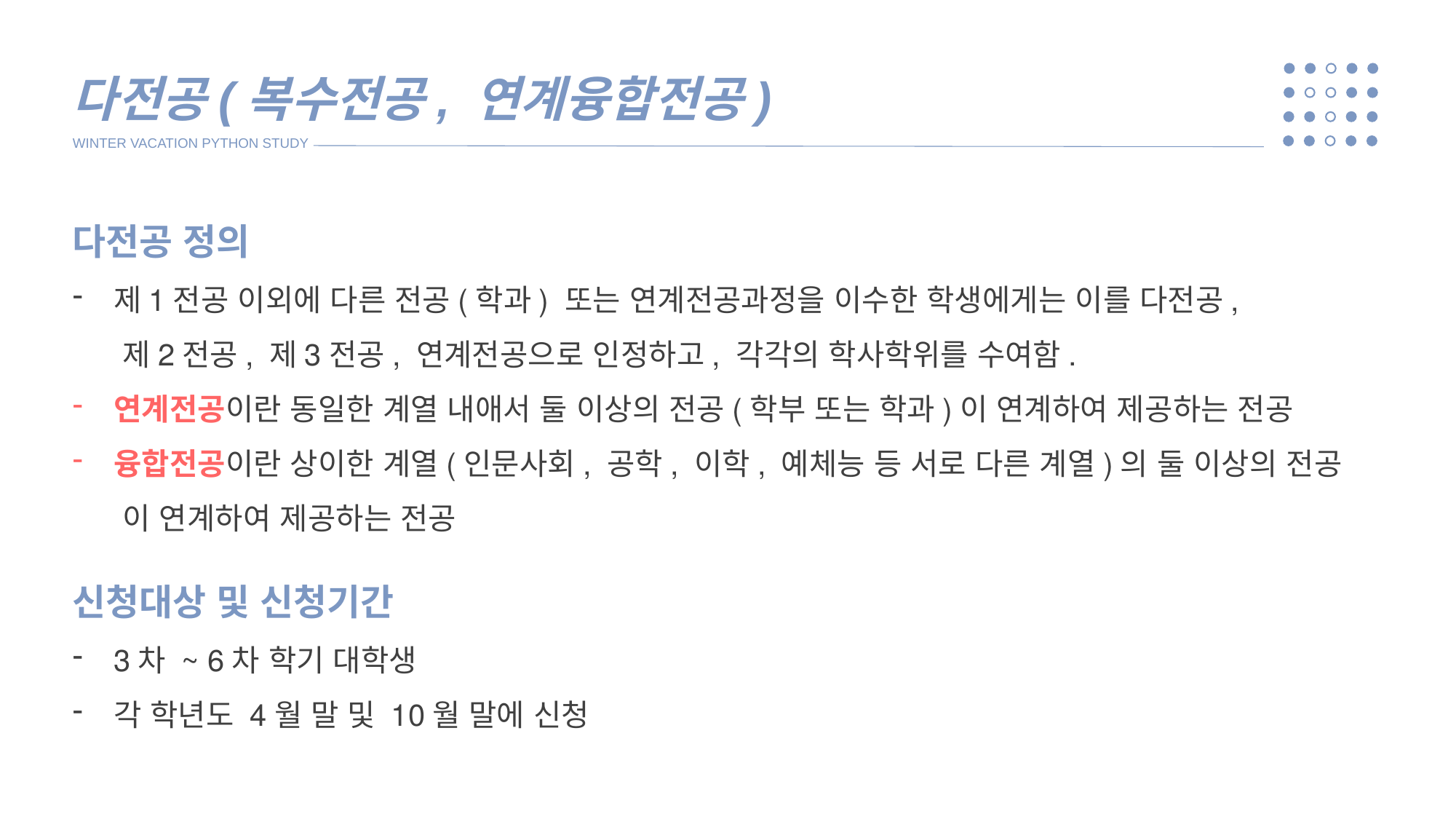

다전공(복수전공, 연계융합전공)
WINTER VACATION PYTHON STUDY

다전공 정의
제1전공 이외에 다른 전공(학과) 또는 연계전공과정을 이수한 학생에게는 이를 다전공,
     제2전공, 제3전공, 연계전공으로 인정하고, 각각의 학사학위를 수여함.
연계전공이란 동일한 계열 내애서 둘 이상의 전공(학부 또는 학과)이 연계하여 제공하는 전공
융합전공이란 상이한 계열(인문사회, 공학, 이학, 예체능 등 서로 다른 계열)의 둘 이상의 전공
     이 연계하여 제공하는 전공
신청대상 및 신청기간
3차 ~ 6차 학기 대학생
각 학년도 4월 말 및 10월 말에 신청